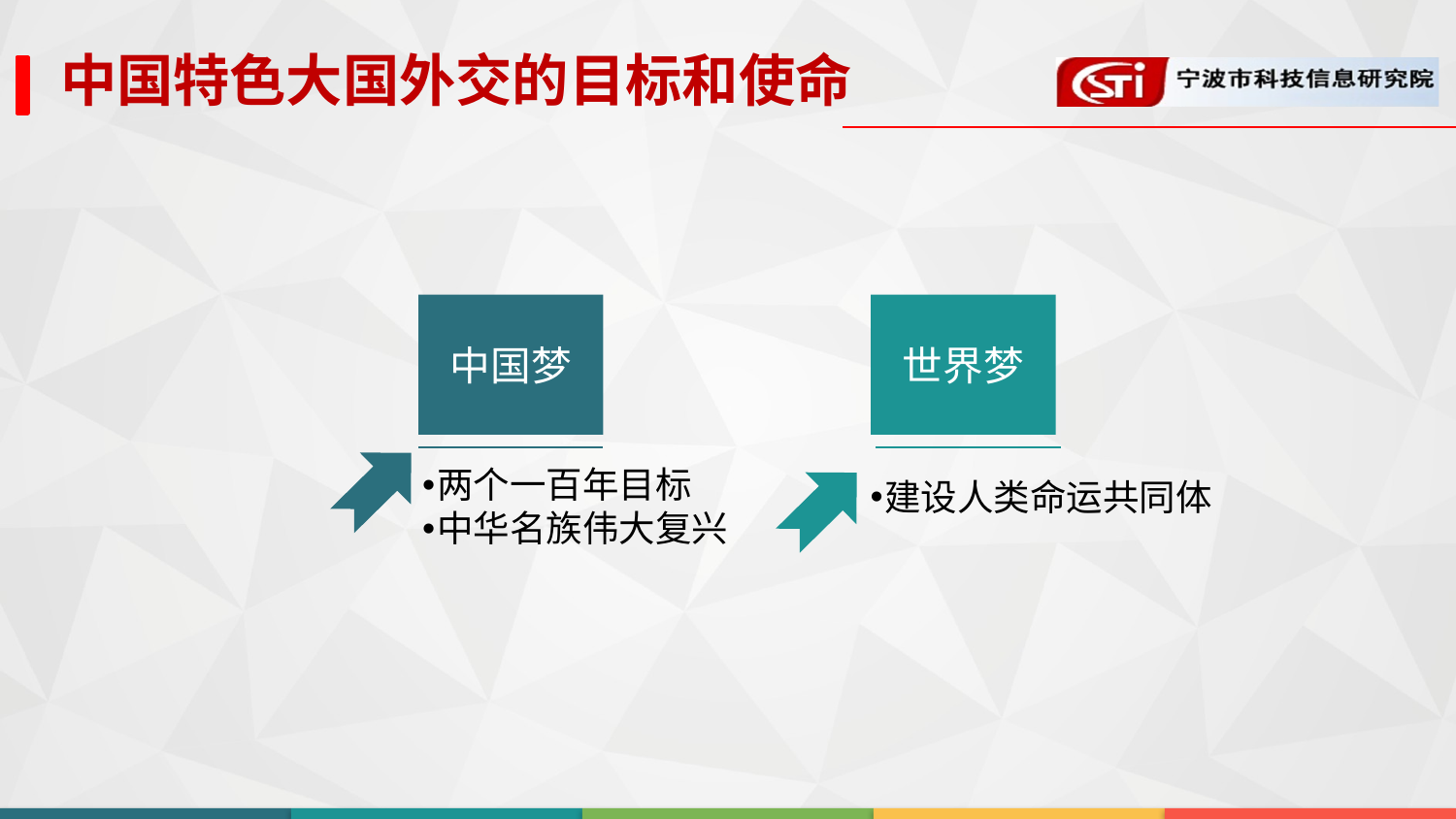

中国特色大国外交的目标和使命

中国梦
世界梦

两个一百年目标
中华名族伟大复兴
建设人类命运共同体